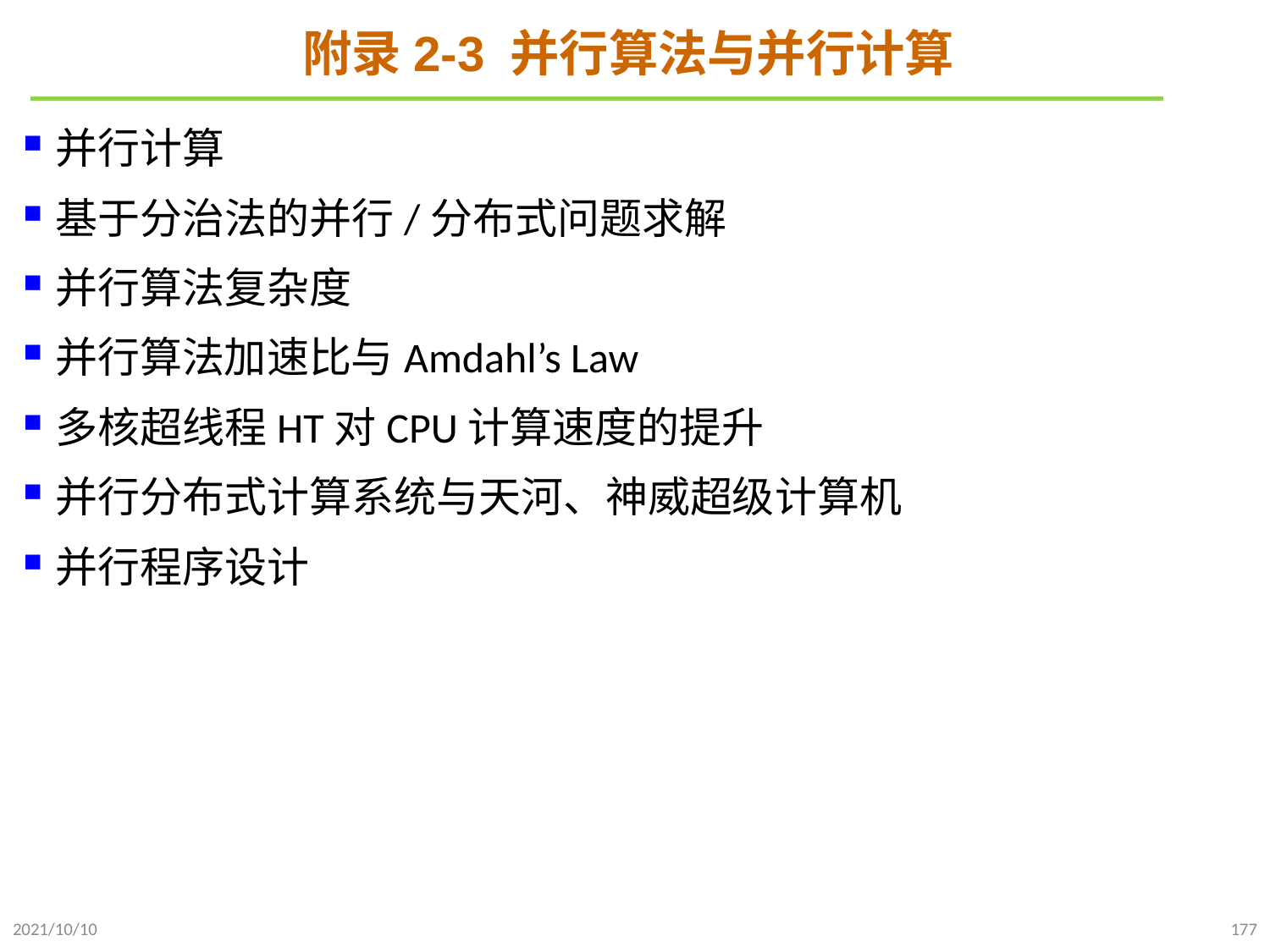

# 附录2-3 并行算法与并行计算
并行计算
基于分治法的并行/分布式问题求解
并行算法复杂度
并行算法加速比与Amdahl’s Law
多核超线程HT对CPU计算速度的提升
并行分布式计算系统与天河、神威超级计算机
并行程序设计

2021/10/10
177